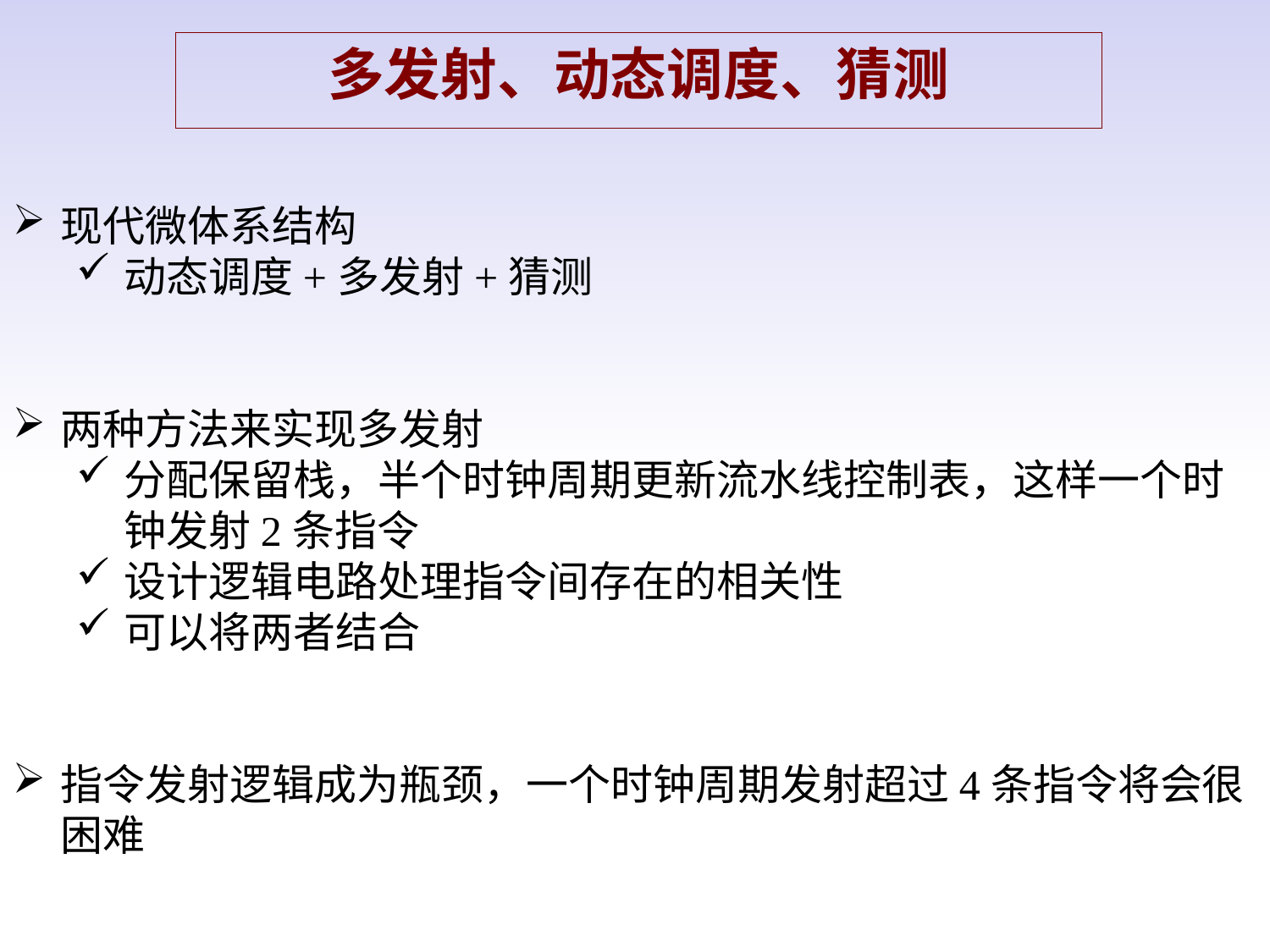

多发射、动态调度、猜测
现代微体系结构
动态调度+多发射+猜测

两种方法来实现多发射
分配保留栈，半个时钟周期更新流水线控制表，这样一个时钟发射2条指令
设计逻辑电路处理指令间存在的相关性
可以将两者结合

指令发射逻辑成为瓶颈，一个时钟周期发射超过4条指令将会很困难